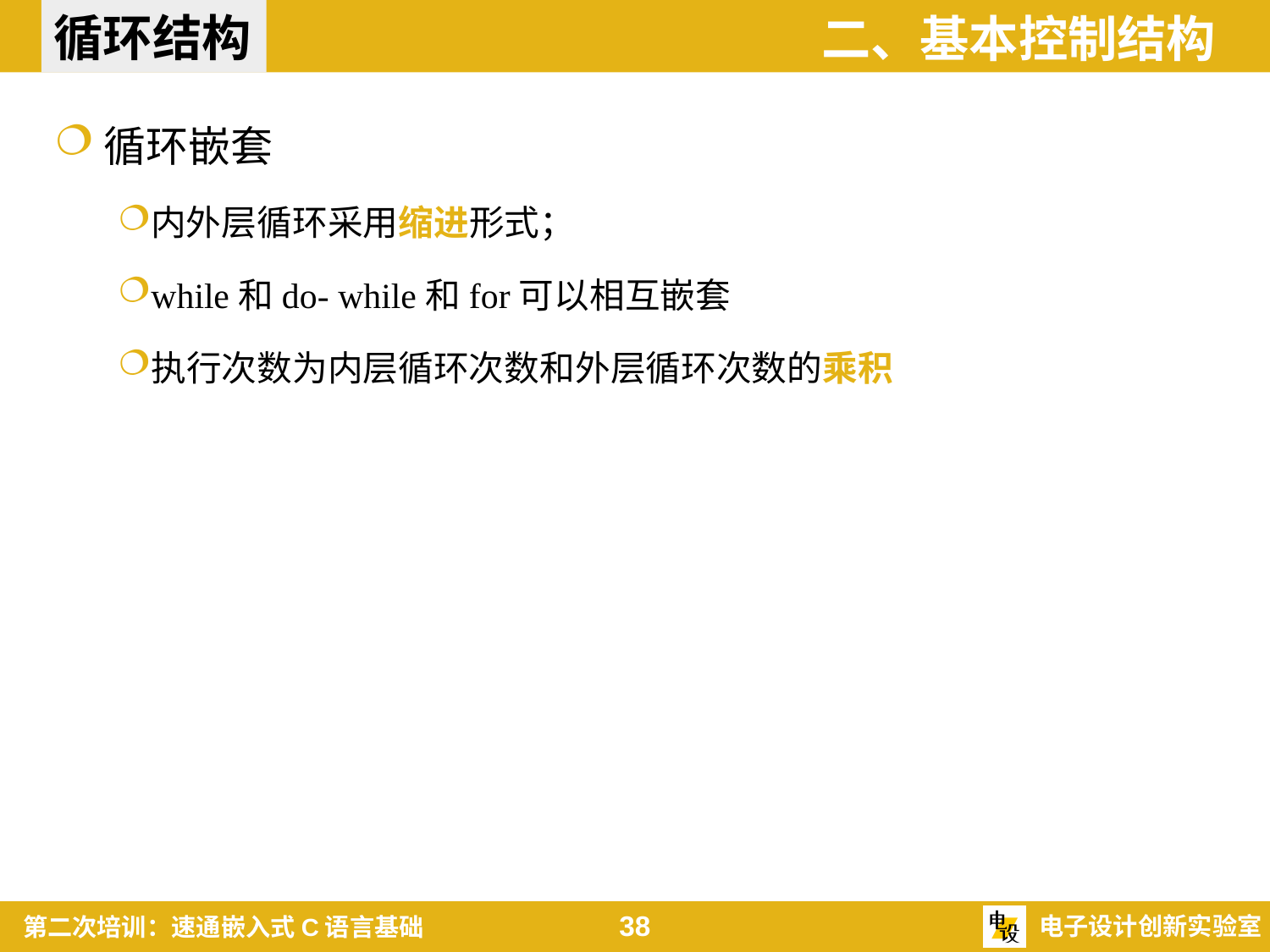

循环结构
二、基本控制结构
循环嵌套
内外层循环采用缩进形式；
while和do- while和for可以相互嵌套
执行次数为内层循环次数和外层循环次数的乘积
38